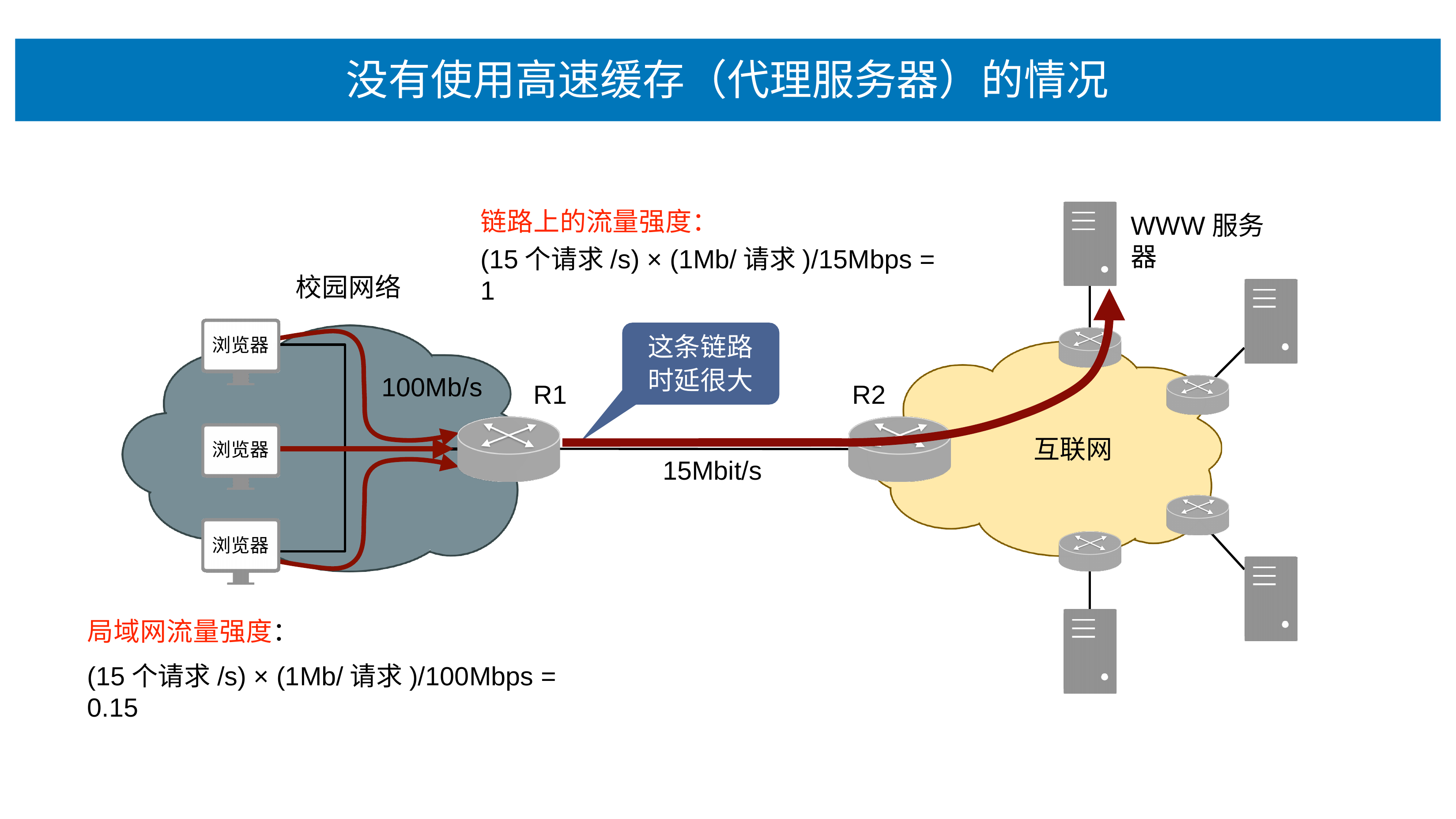

# 没有使⽤⾼速缓存（代理服务器）的情况
链路上的流量强度：
(15个请求/s) × (1Mb/请求)/15Mbps = 1

WWW服务器
校园⽹络

这条链路

浏览器

时延很⼤
100Mb/s

R1
R2

互联⽹
浏览器

15Mbit/s

浏览器

局域⽹流量强度：
(15个请求/s) × (1Mb/请求)/100Mbps = 0.15